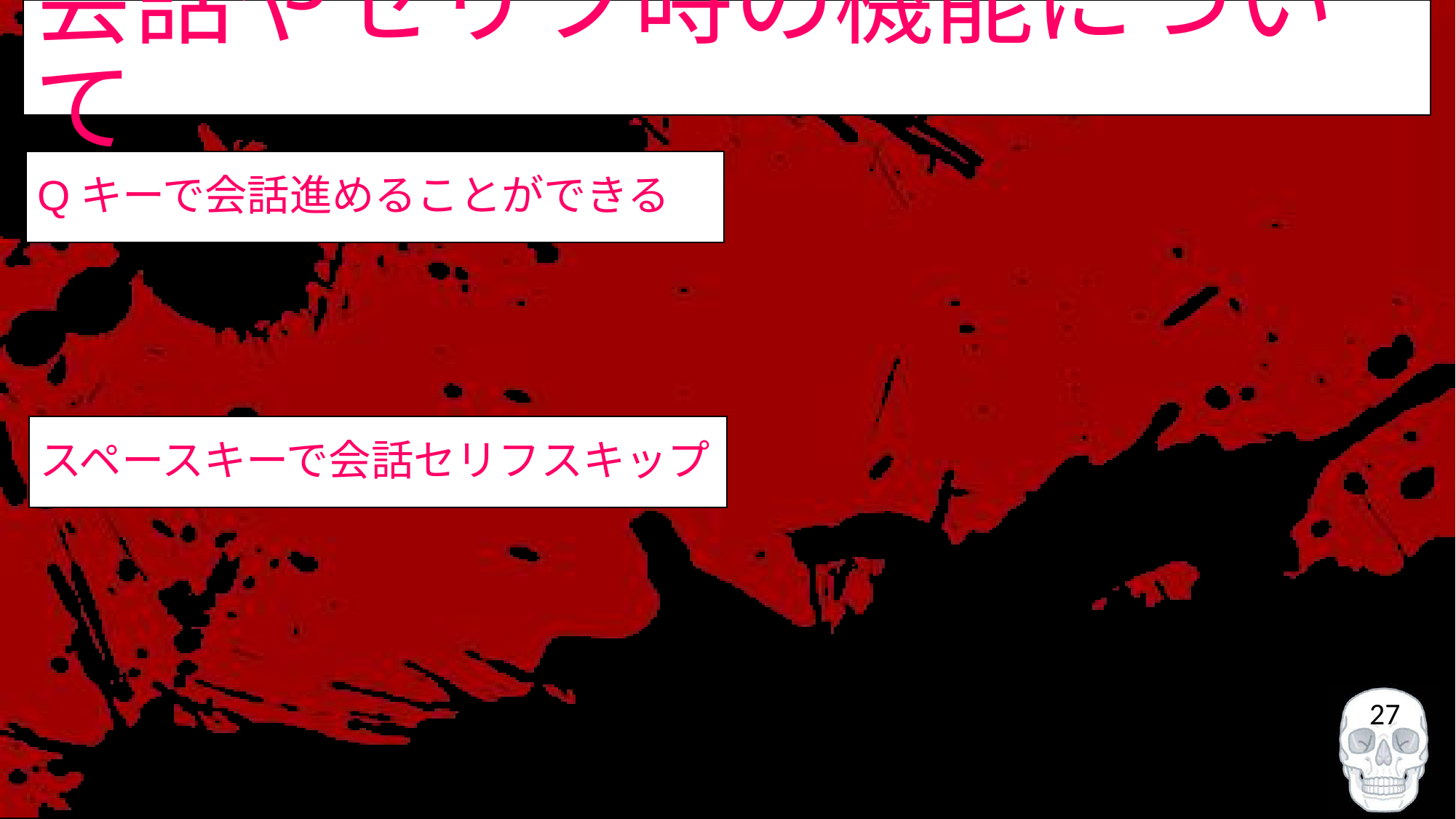

会話やセリフ時の機能について
Qキーで会話進めることができる
スペースキーで会話セリフスキップ
27